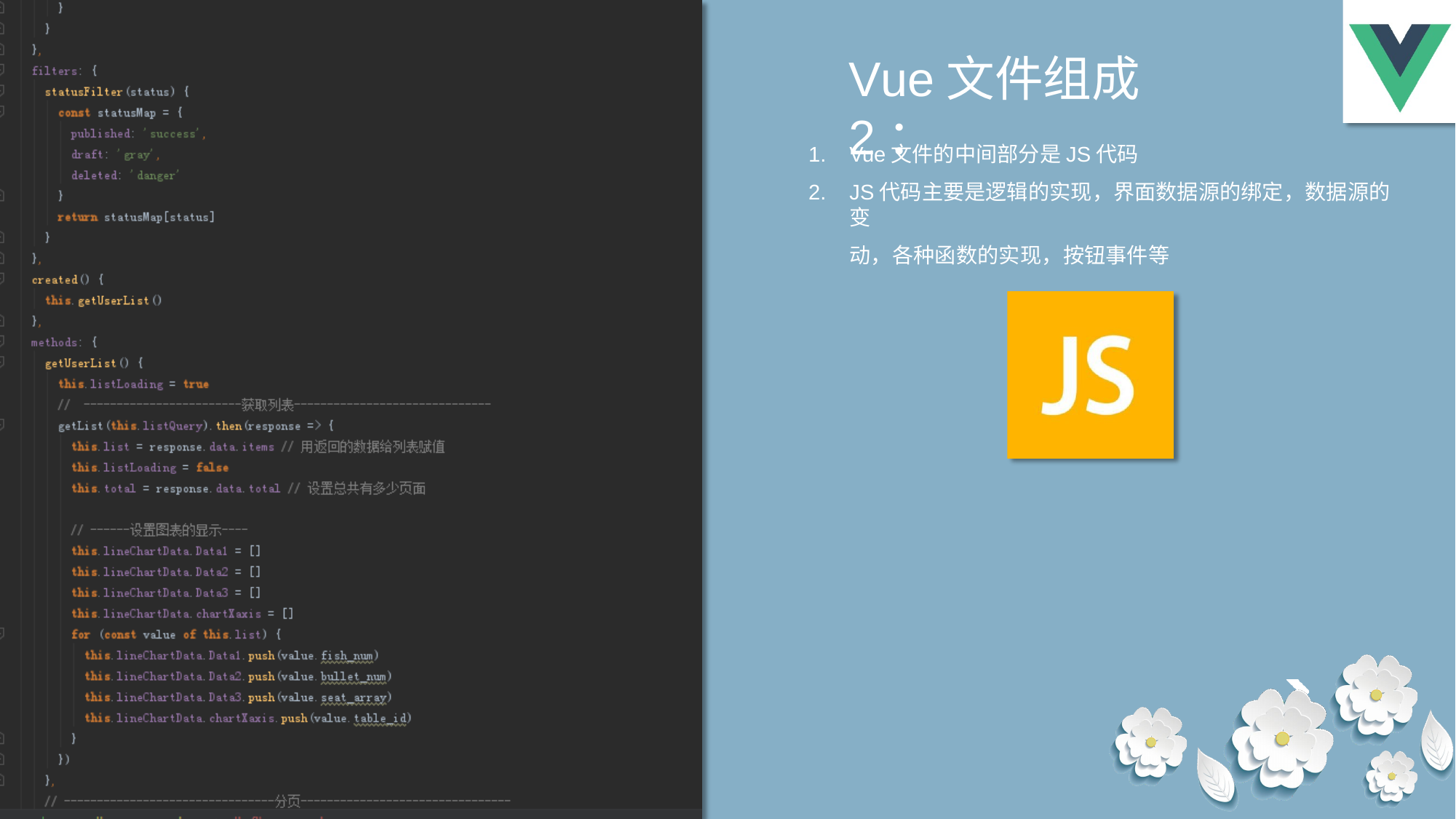

# Vue文件组成2：

Vue文件的中间部分是JS代码
JS代码主要是逻辑的实现，界面数据源的绑定，数据源的变
动，各种函数的实现，按钮事件等